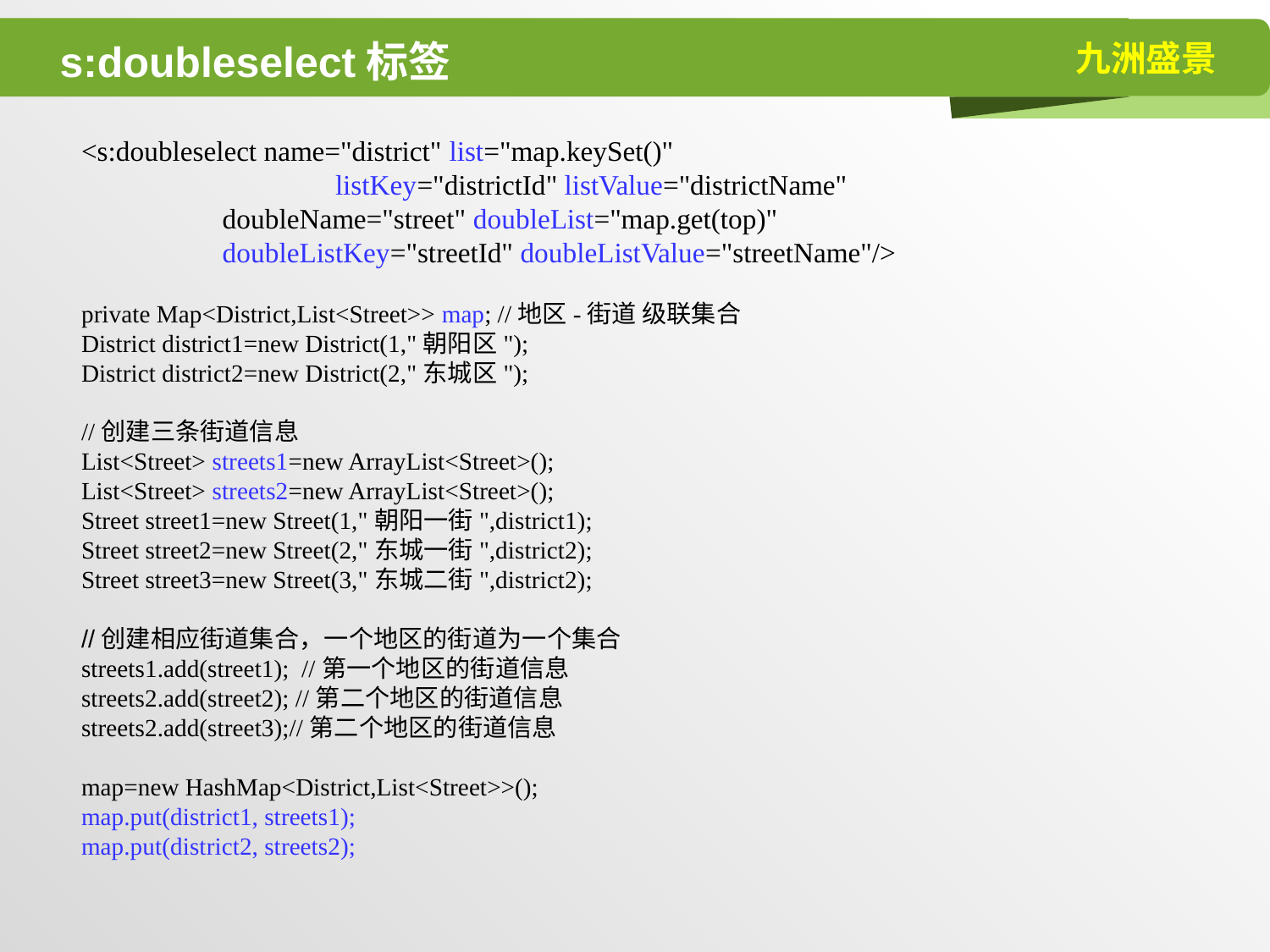

# s:doubleselect标签
<s:doubleselect name="district" list="map.keySet()"
		listKey="districtId" listValue="districtName"
	  doubleName="street" doubleList="map.get(top)"
	  doubleListKey="streetId" doubleListValue="streetName"/>

private Map<District,List<Street>> map; //地区-街道 级联集合
District district1=new District(1,"朝阳区");
District district2=new District(2,"东城区");

//创建三条街道信息
List<Street> streets1=new ArrayList<Street>();
List<Street> streets2=new ArrayList<Street>();
Street street1=new Street(1,"朝阳一街",district1);
Street street2=new Street(2,"东城一街",district2);
Street street3=new Street(3,"东城二街",district2);

//创建相应街道集合，一个地区的街道为一个集合
streets1.add(street1);  //第一个地区的街道信息
streets2.add(street2); //第二个地区的街道信息
streets2.add(street3);//第二个地区的街道信息

map=new HashMap<District,List<Street>>();
map.put(district1, streets1);
map.put(district2, streets2);